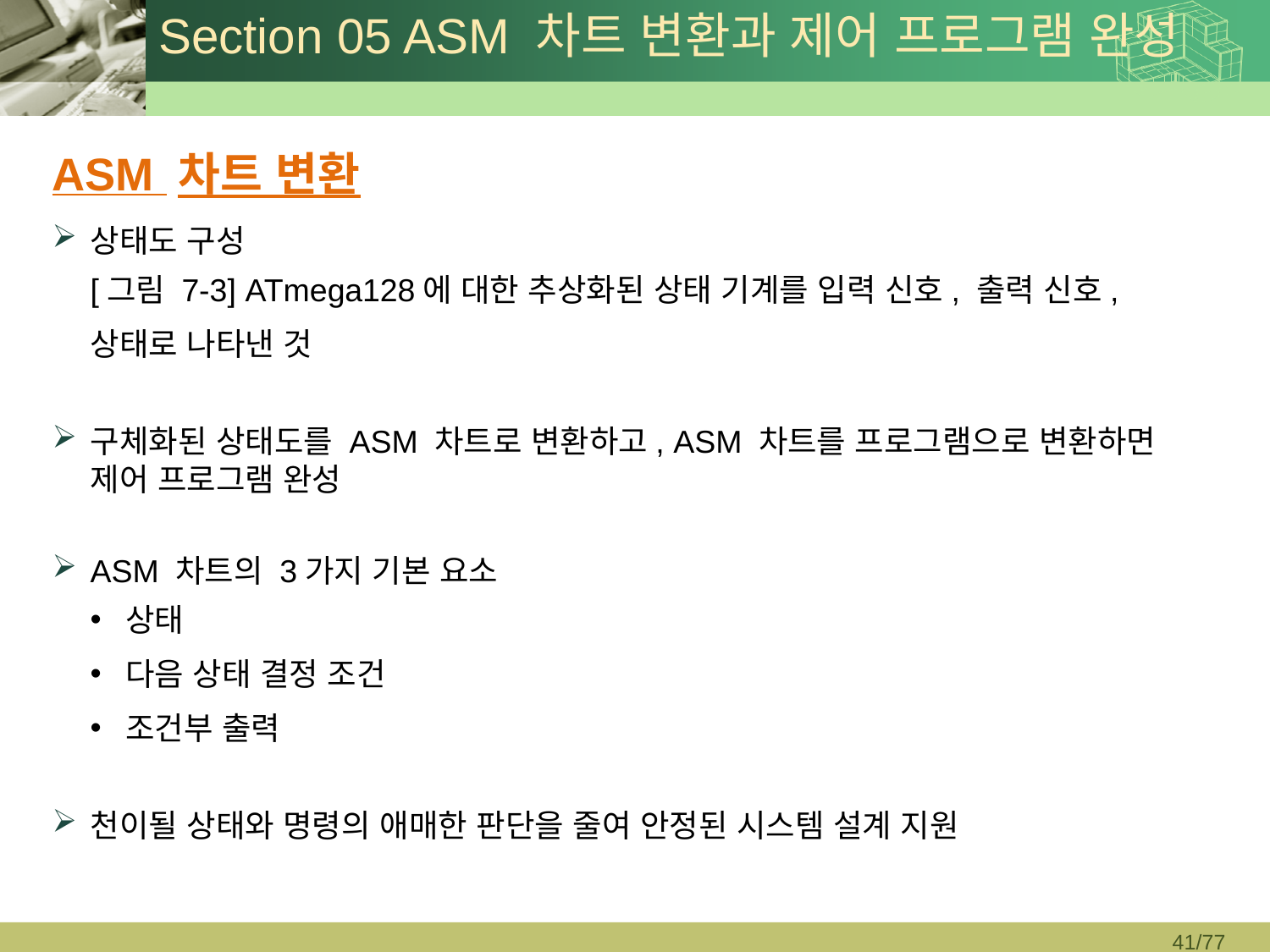

# Section 05 ASM 차트 변환과 제어 프로그램 완성
ASM 차트 변환
상태도 구성
[그림 7-3] ATmega128에 대한 추상화된 상태 기계를 입력 신호, 출력 신호,
상태로 나타낸 것
구체화된 상태도를 ASM 차트로 변환하고, ASM 차트를 프로그램으로 변환하면 제어 프로그램 완성
ASM 차트의 3가지 기본 요소
상태
다음 상태 결정 조건
조건부 출력
천이될 상태와 명령의 애매한 판단을 줄여 안정된 시스템 설계 지원